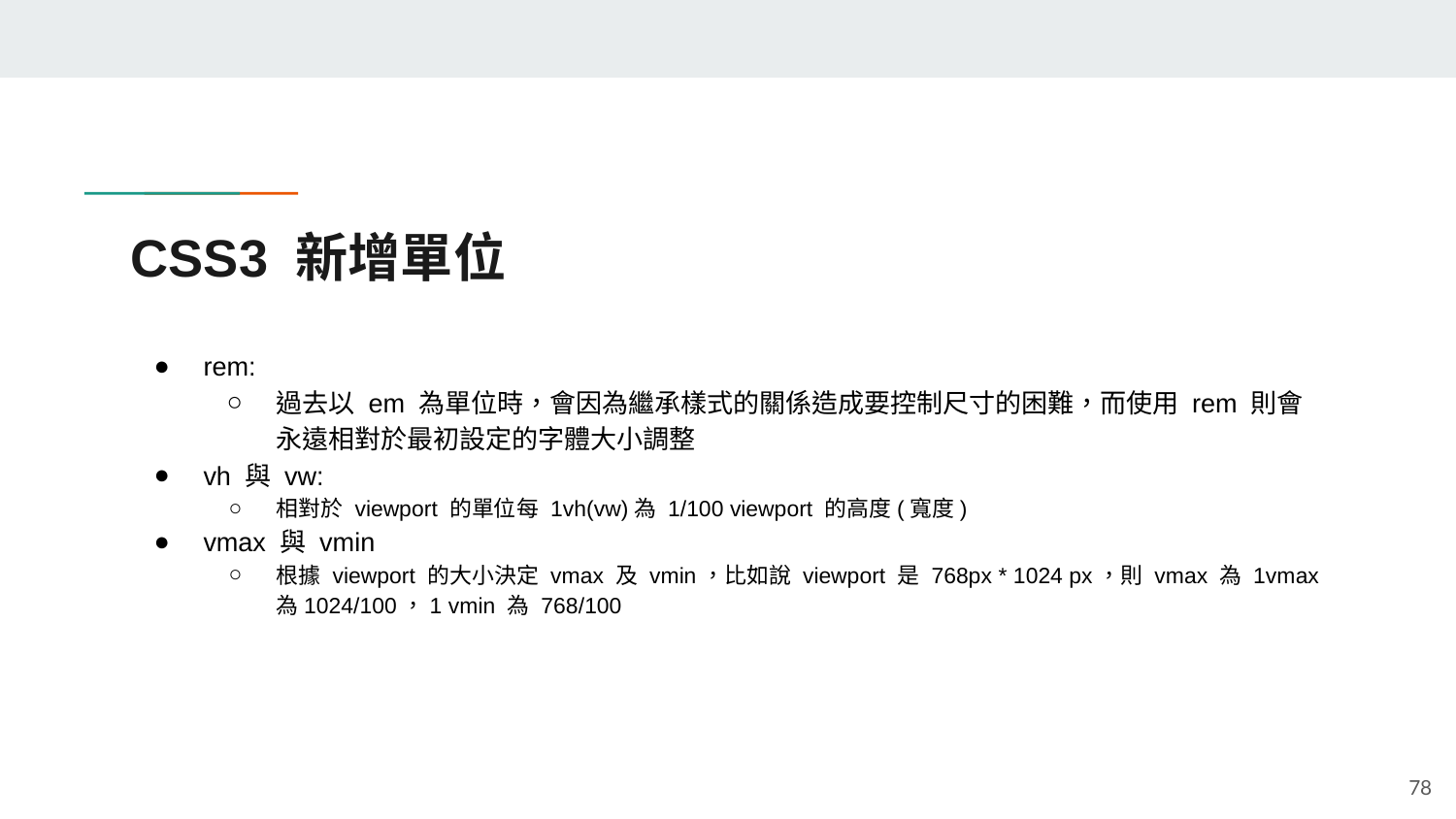

# CSS3 新增單位
rem:
過去以 em 為單位時，會因為繼承樣式的關係造成要控制尺寸的困難，而使用 rem 則會永遠相對於最初設定的字體大小調整
vh 與 vw:
相對於 viewport 的單位每 1vh(vw)為 1/100 viewport 的高度(寬度)
vmax 與 vmin
根據 viewport 的大小決定 vmax 及 vmin，比如說 viewport 是 768px * 1024 px，則 vmax 為 1vmax 為1024/100，1 vmin 為 768/100

78